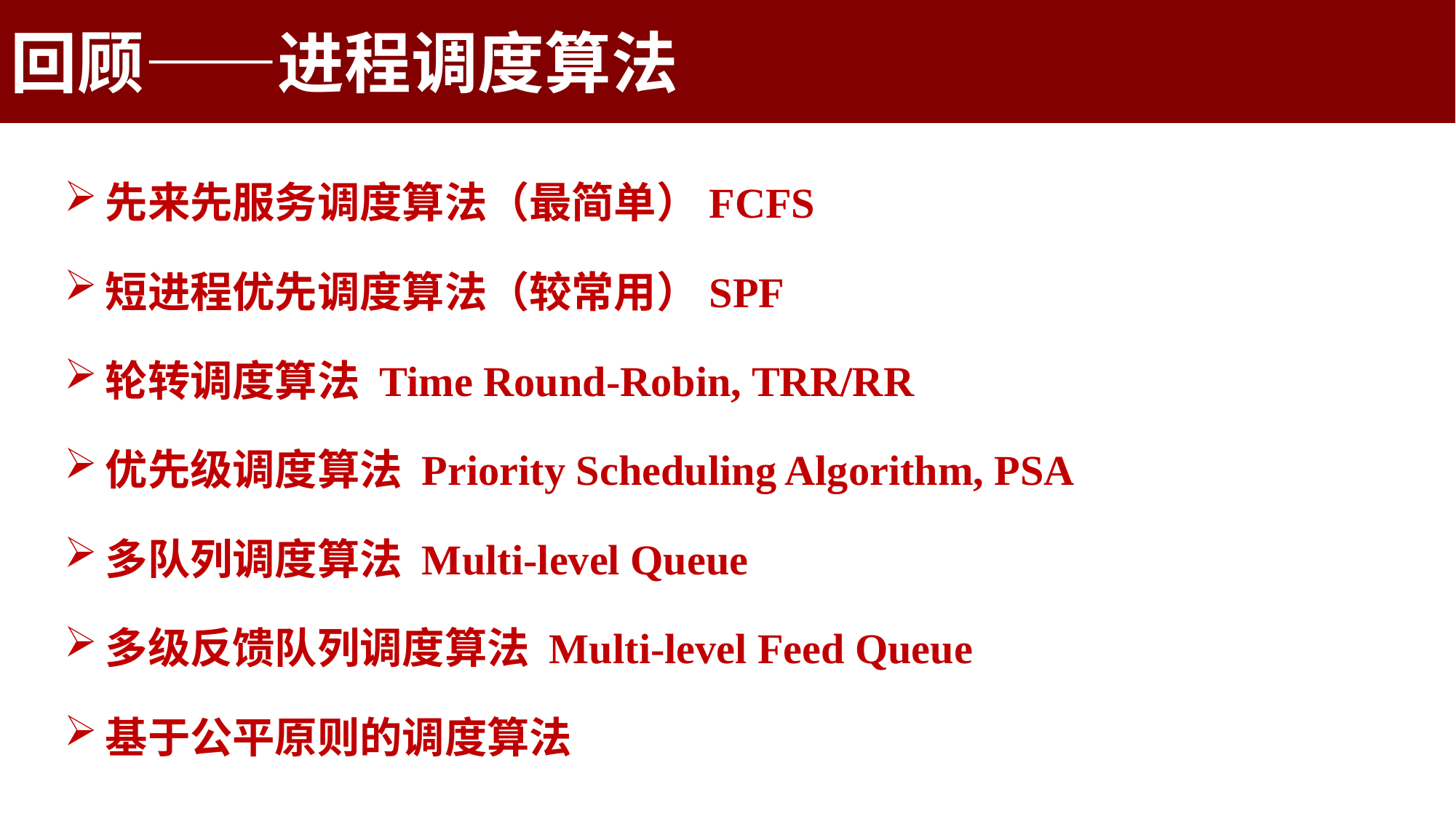

回顾——进程调度算法

先来先服务调度算法（最简单）FCFS
短进程优先调度算法（较常用）SPF
轮转调度算法 Time Round-Robin, TRR/RR
优先级调度算法 Priority Scheduling Algorithm, PSA
多队列调度算法 Multi-level Queue
多级反馈队列调度算法 Multi-level Feed Queue
基于公平原则的调度算法